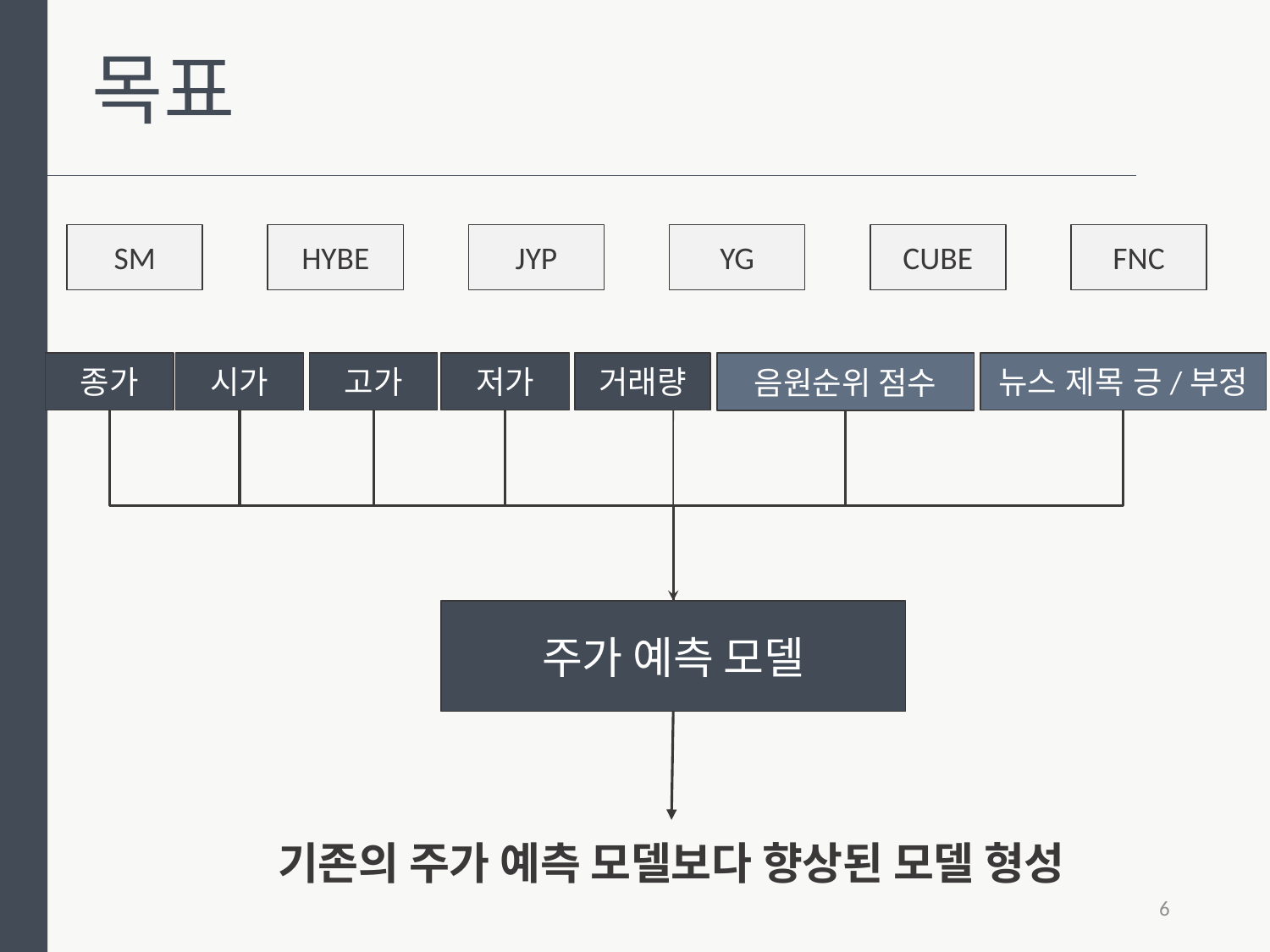

목표
SM
HYBE
JYP
YG
CUBE
FNC
뉴스 제목 긍/부정
종가
시가
고가
저가
거래량
음원순위 점수
주가 예측 모델
기존의 주가 예측 모델보다 향상된 모델 형성
6